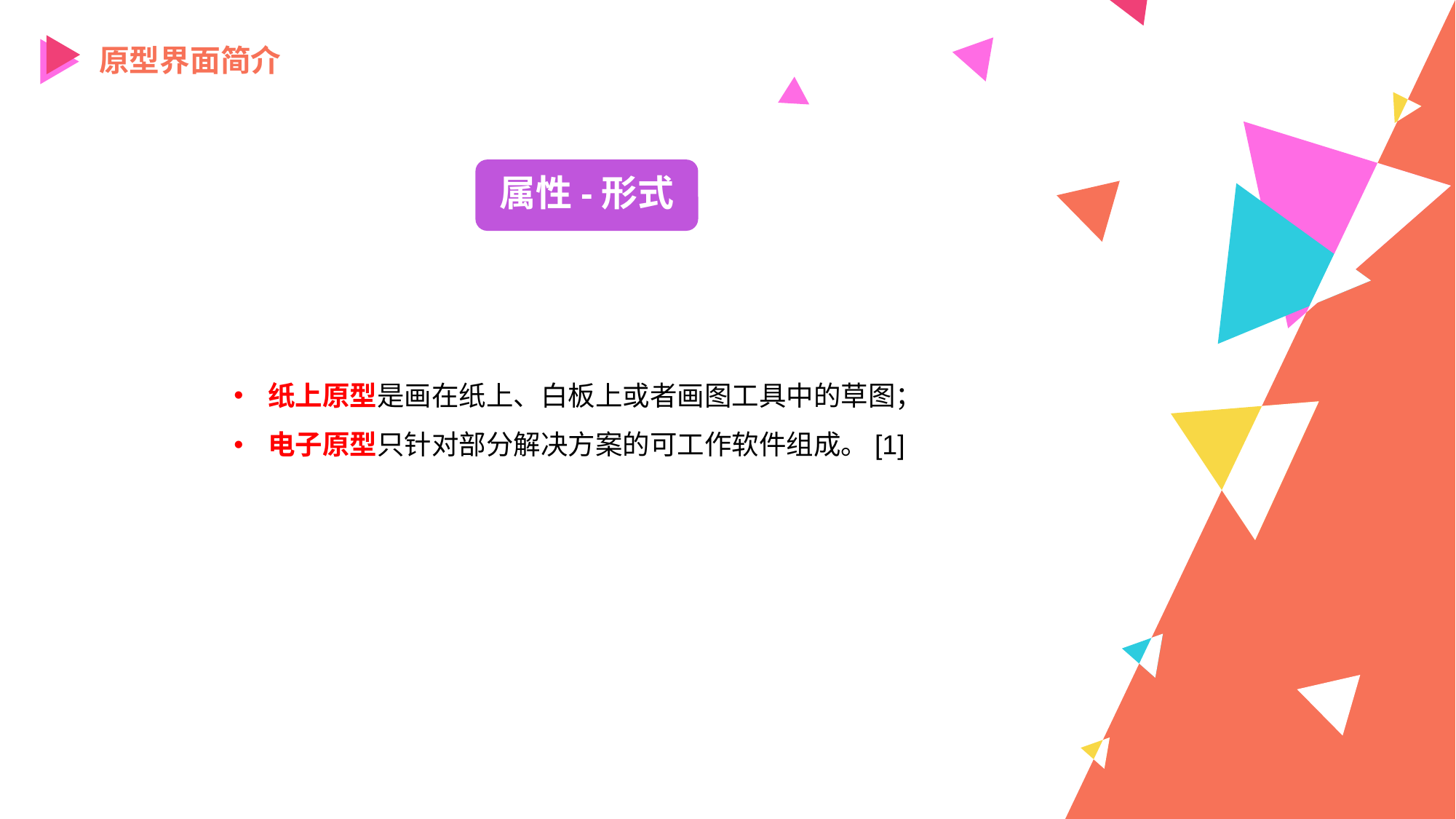

原型界面简介

属性-形式

纸上原型是画在纸上、白板上或者画图工具中的草图；
电子原型只针对部分解决方案的可工作软件组成。[1]